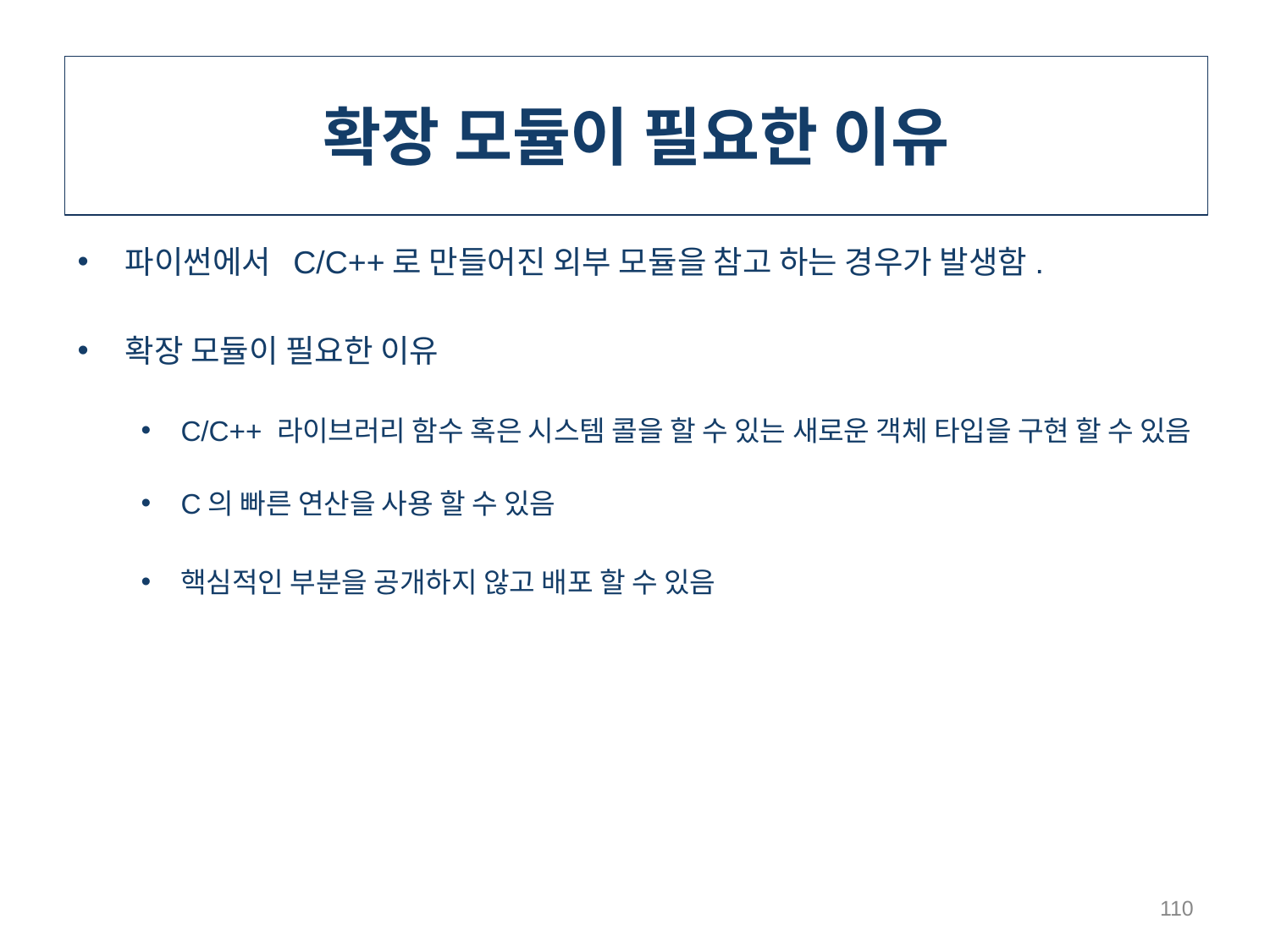

# 확장 모듈이 필요한 이유
파이썬에서  C/C++로 만들어진 외부 모듈을 참고 하는 경우가 발생함.

확장 모듈이 필요한 이유
C/C++ 라이브러리 함수 혹은 시스템 콜을 할 수 있는 새로운 객체 타입을 구현 할 수 있음
C의 빠른 연산을 사용 할 수 있음

핵심적인 부분을 공개하지 않고 배포 할 수 있음

110